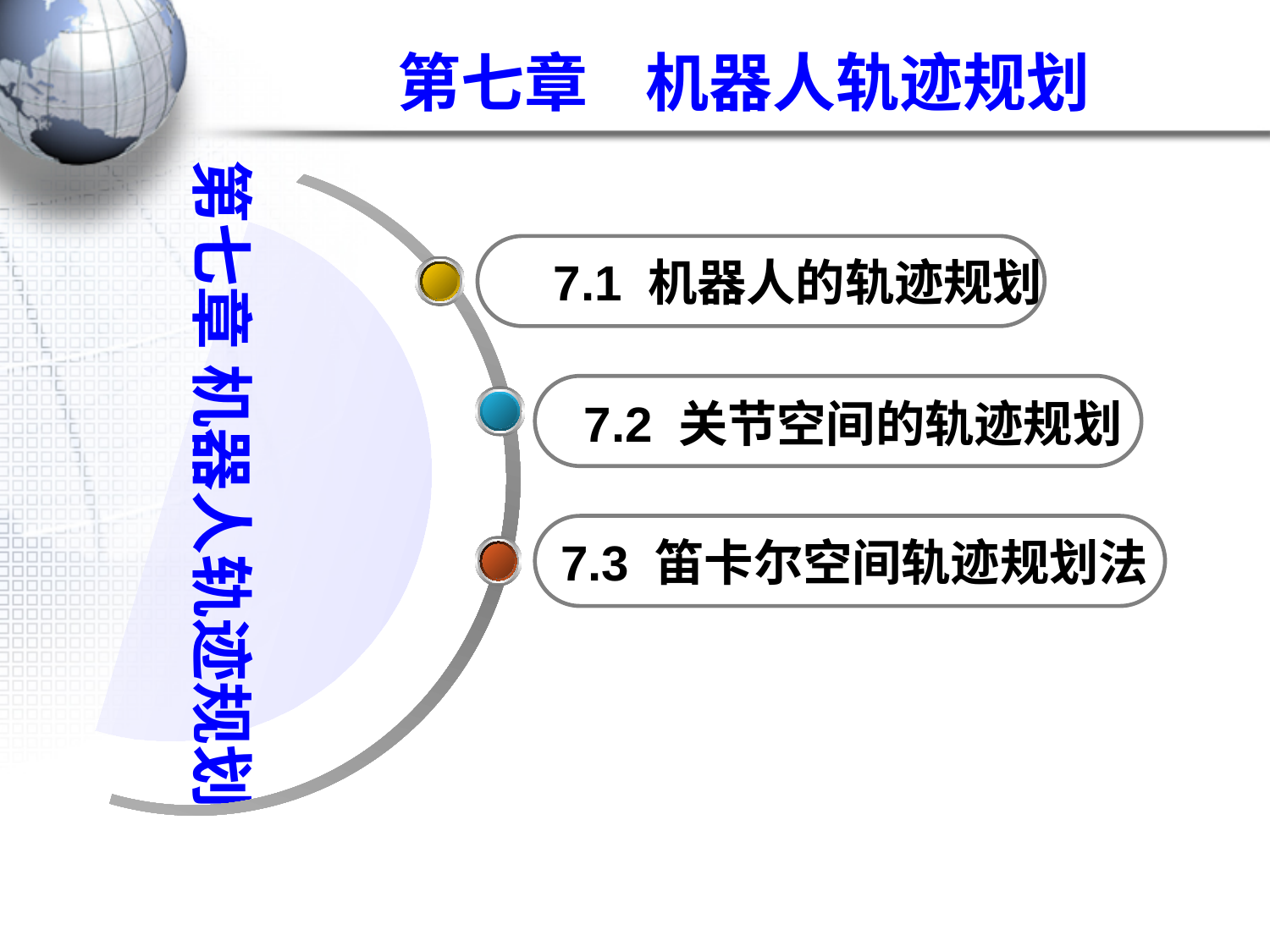

第七章    机器人轨迹规划
第七章 机器人轨迹规划

7.1 机器人的轨迹规划

7.2 关节空间的轨迹规划
7.3 笛卡尔空间轨迹规划法